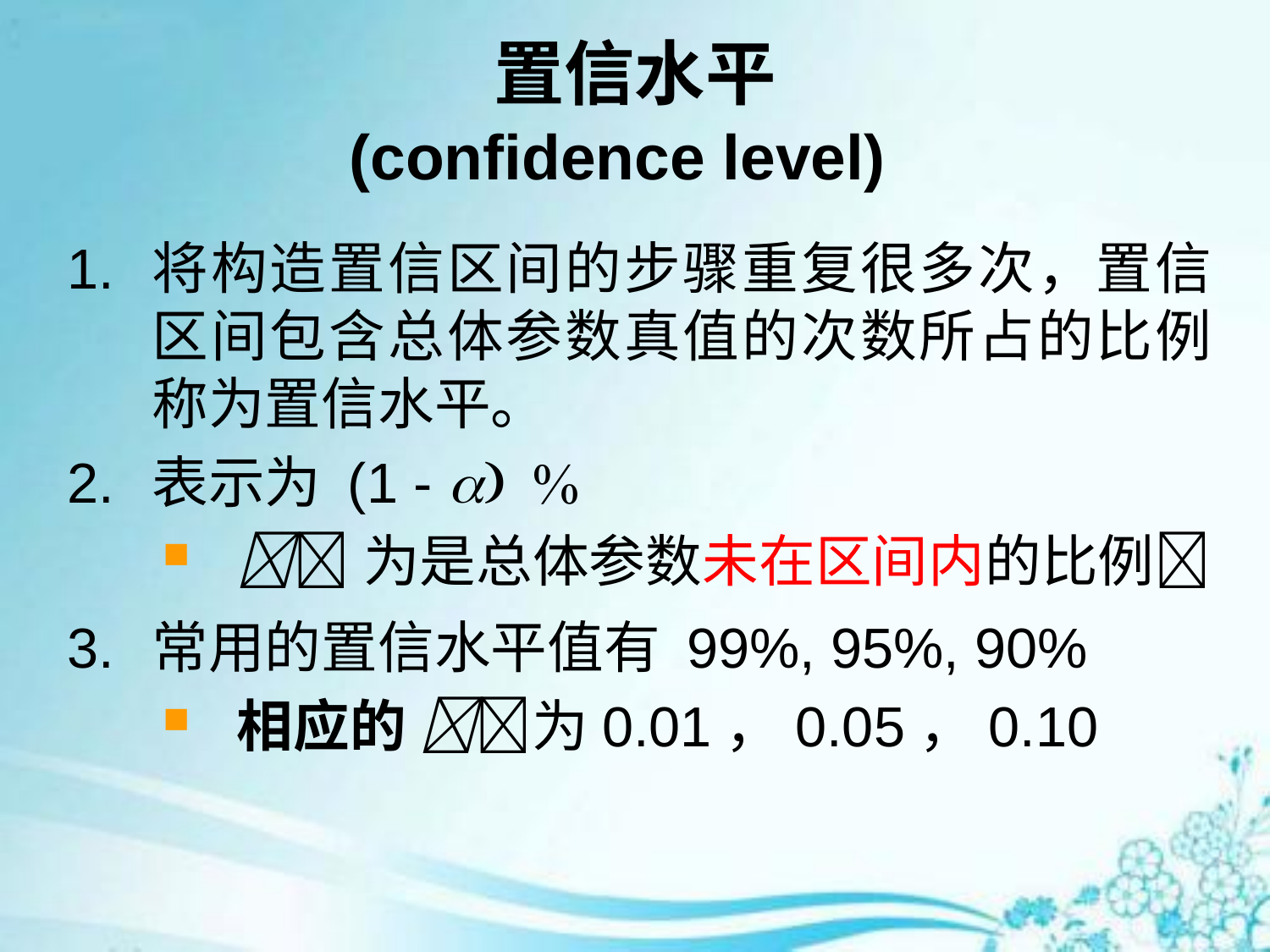

# 置信水平 (confidence level)
将构造置信区间的步骤重复很多次，置信区间包含总体参数真值的次数所占的比例称为置信水平。
表示为 (1 - α) %
α 为是总体参数未在区间内的比例
常用的置信水平值有 99%, 95%, 90%
相应的 α 为0.01，0.05，0.10